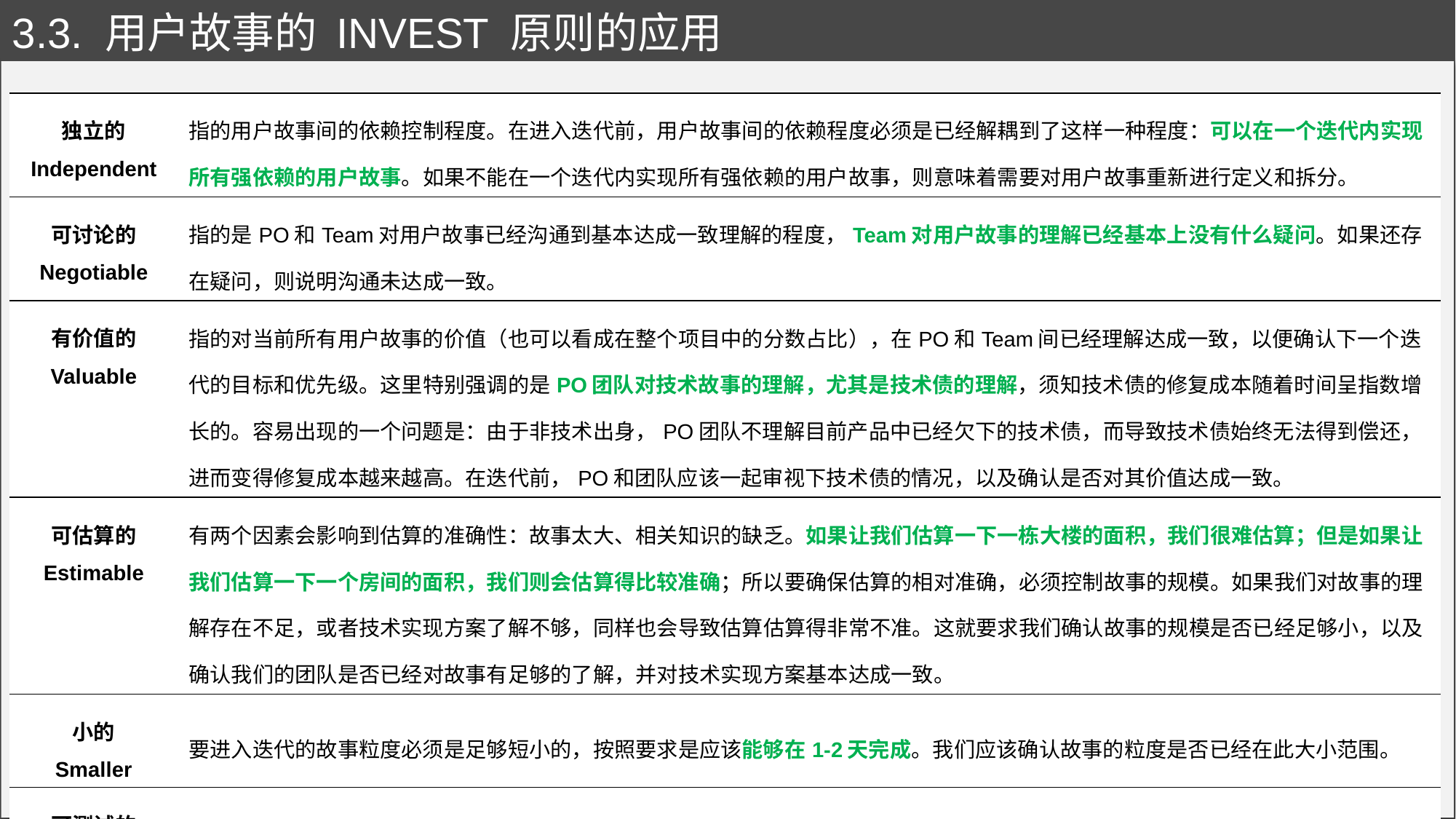

# 3.3. 用户故事的 INVEST 原则的应用
| 独立的 Independent | 指的用户故事间的依赖控制程度。在进入迭代前，用户故事间的依赖程度必须是已经解耦到了这样一种程度：可以在一个迭代内实现所有强依赖的用户故事。如果不能在一个迭代内实现所有强依赖的用户故事，则意味着需要对用户故事重新进行定义和拆分。 |
| --- | --- |
| 可讨论的 Negotiable | 指的是PO和Team对用户故事已经沟通到基本达成一致理解的程度，Team对用户故事的理解已经基本上没有什么疑问。如果还存在疑问，则说明沟通未达成一致。 |
| 有价值的 Valuable | 指的对当前所有用户故事的价值（也可以看成在整个项目中的分数占比），在PO和Team间已经理解达成一致，以便确认下一个迭代的目标和优先级。这里特别强调的是PO团队对技术故事的理解，尤其是技术债的理解，须知技术债的修复成本随着时间呈指数增长的。容易出现的一个问题是：由于非技术出身，PO团队不理解目前产品中已经欠下的技术债，而导致技术债始终无法得到偿还，进而变得修复成本越来越高。在迭代前，PO和团队应该一起审视下技术债的情况，以及确认是否对其价值达成一致。 |
| 可估算的 Estimable | 有两个因素会影响到估算的准确性：故事太大、相关知识的缺乏。如果让我们估算一下一栋大楼的面积，我们很难估算；但是如果让我们估算一下一个房间的面积，我们则会估算得比较准确；所以要确保估算的相对准确，必须控制故事的规模。如果我们对故事的理解存在不足，或者技术实现方案了解不够，同样也会导致估算估算得非常不准。这就要求我们确认故事的规模是否已经足够小，以及确认我们的团队是否已经对故事有足够的了解，并对技术实现方案基本达成一致。 |
| 小的 Smaller | 要进入迭代的故事粒度必须是足够短小的，按照要求是应该能够在1-2天完成。我们应该确认故事的粒度是否已经在此大小范围。 |
| 可测试的 Testable | 可测试性的含义是在明确的输入下有明确的输出，在迭代前我们要确认的是：是否所有用户故事都已经完成测试要点的讨论和整理。 |